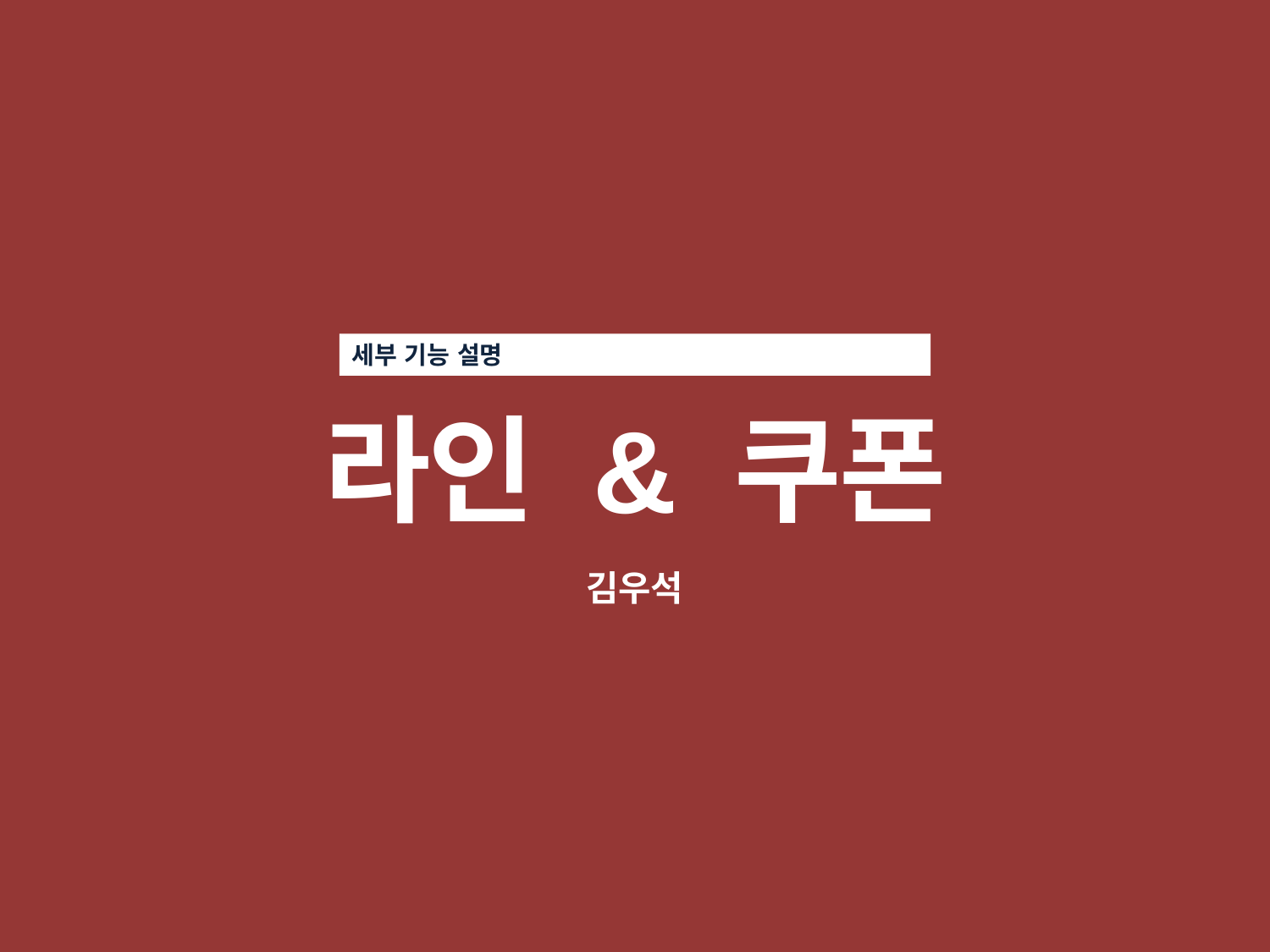

세부 기능 설명
라인 & 쿠폰
김우석